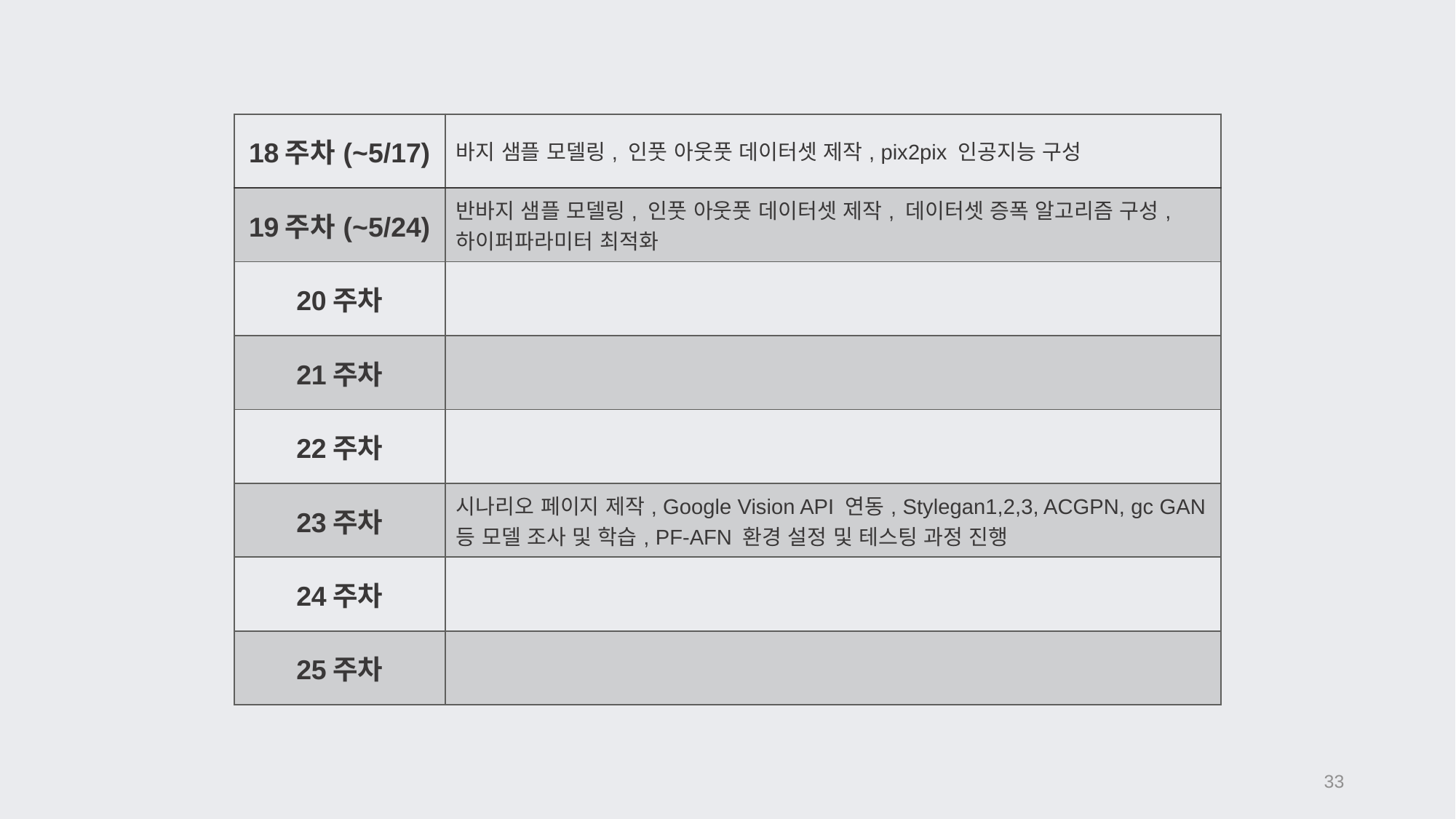

| 18주차(~5/17) | 바지 샘플 모델링, 인풋 아웃풋 데이터셋 제작, pix2pix 인공지능 구성 |
| --- | --- |
| 19주차(~5/24) | 반바지 샘플 모델링, 인풋 아웃풋 데이터셋 제작, 데이터셋 증폭 알고리즘 구성, 하이퍼파라미터 최적화 |
| 20주차 |  |
| 21주차 |  |
| 22주차 |  |
| 23주차 | 시나리오 페이지 제작, Google Vision API 연동, Stylegan1,2,3, ACGPN, gc GAN 등 모델 조사 및 학습, PF-AFN 환경 설정 및 테스팅 과정 진행 |
| 24주차 |  |
| 25주차 |  |
33